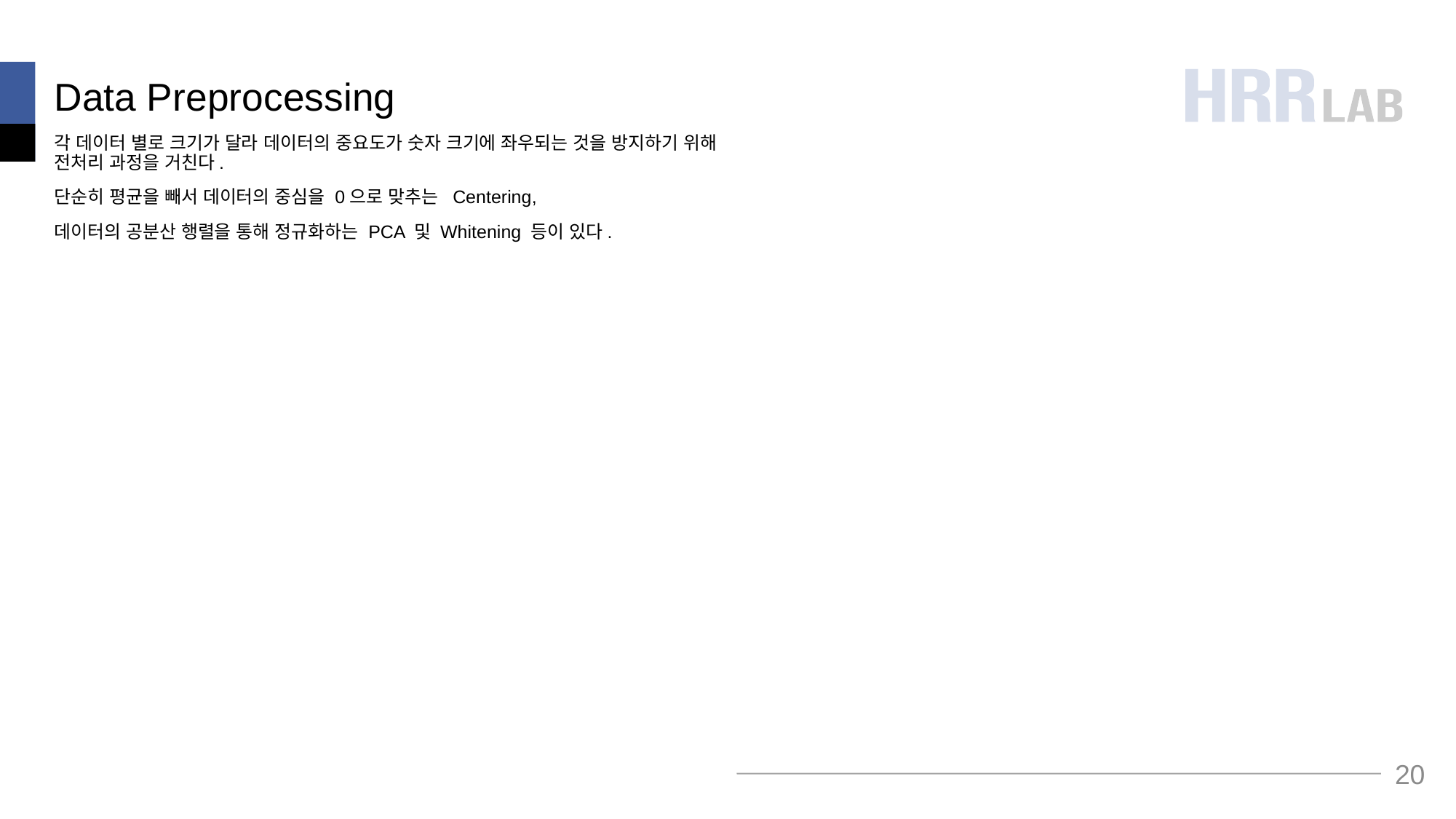

# Data Preprocessing
각 데이터 별로 크기가 달라 데이터의 중요도가 숫자 크기에 좌우되는 것을 방지하기 위해 전처리 과정을 거친다.
단순히 평균을 빼서 데이터의 중심을 0으로 맞추는  Centering,
데이터의 공분산 행렬을 통해 정규화하는 PCA 및 Whitening 등이 있다.

20